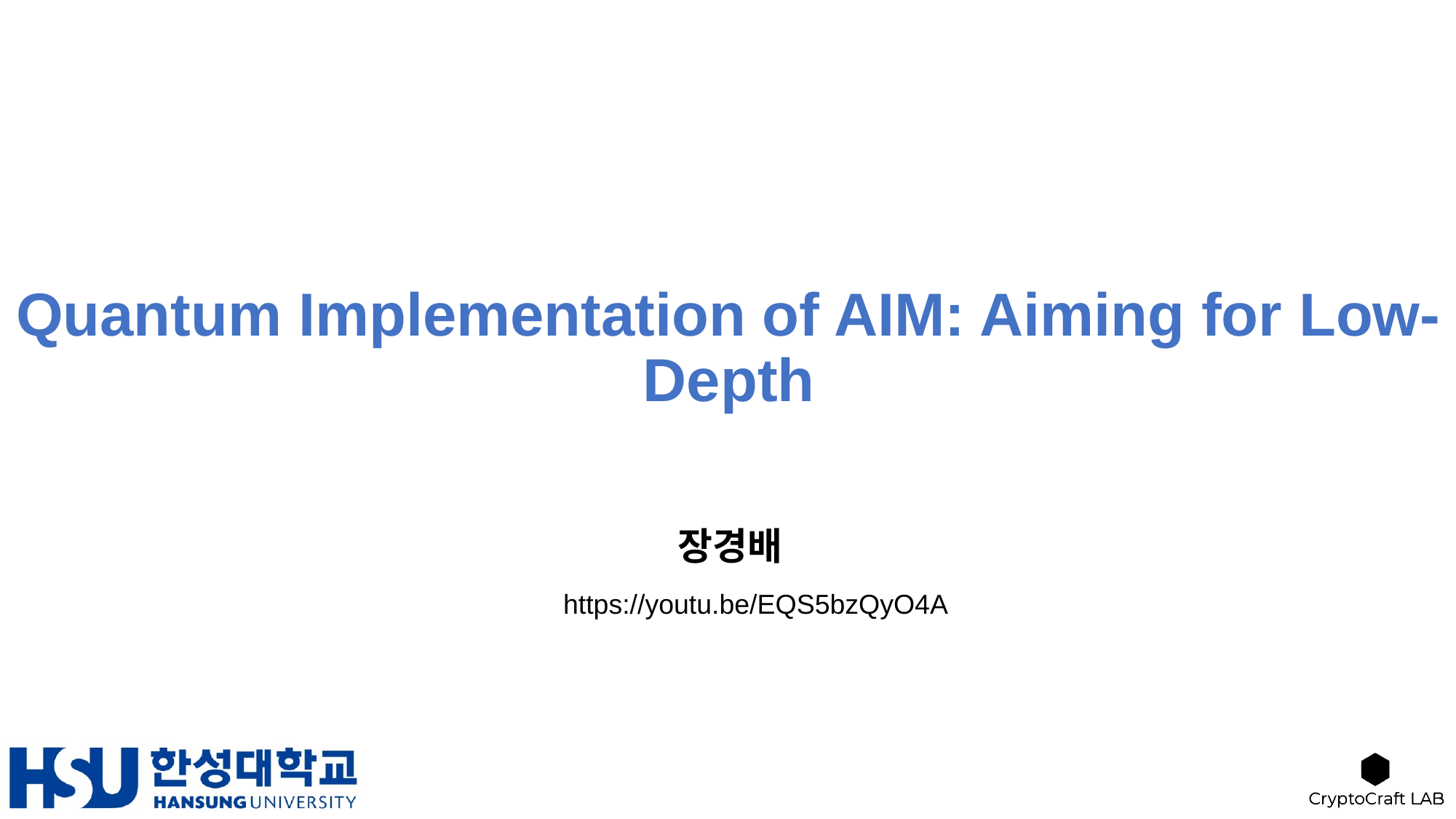

# Quantum Implementation of AIM: Aiming for Low-Depth

장경배
https://youtu.be/EQS5bzQyO4A